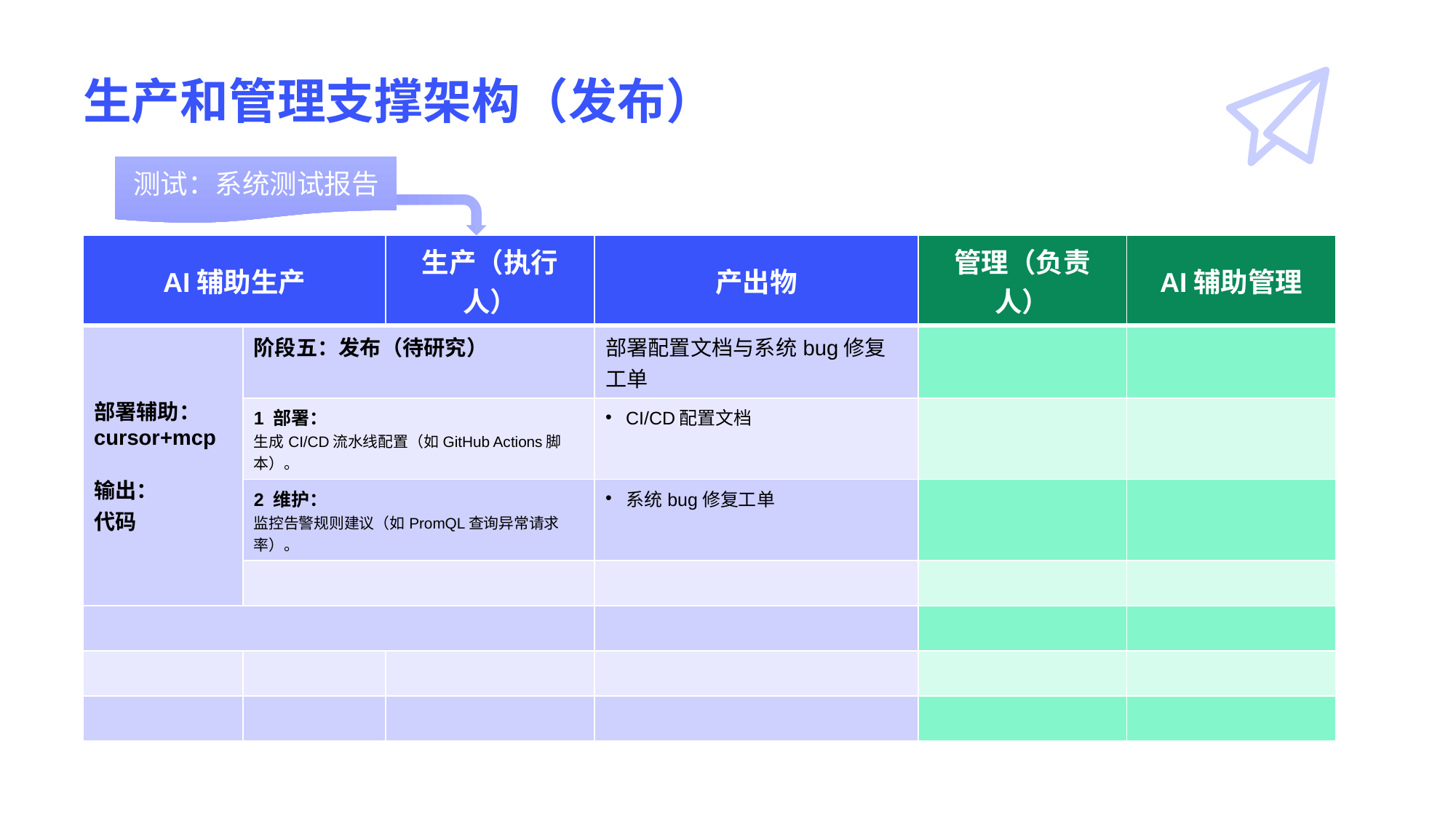

# 生产和管理支撑架构（发布）
测试：系统测试报告

| AI辅助生产 |  | 生产（执行人） | 产出物 | 管理（负责人） | AI辅助管理 |
| --- | --- | --- | --- | --- | --- |
| 部署辅助： cursor+mcp 输出： 代码 | 阶段五：发布（待研究） |  | 部署配置文档与系统bug修复工单 |  |  |
|  | 1 部署： 生成CI/CD流水线配置（如GitHub Actions脚本）。 |  | CI/CD配置文档 |  |  |
|  | 2 维护： 监控告警规则建议（如PromQL查询异常请求率）。 |  | 系统bug修复工单 |  |  |
|  |  |  |  |  |  |
|  |  |  |  |  |  |
|  |  |  |  |  |  |
|  |  |  |  |  |  |